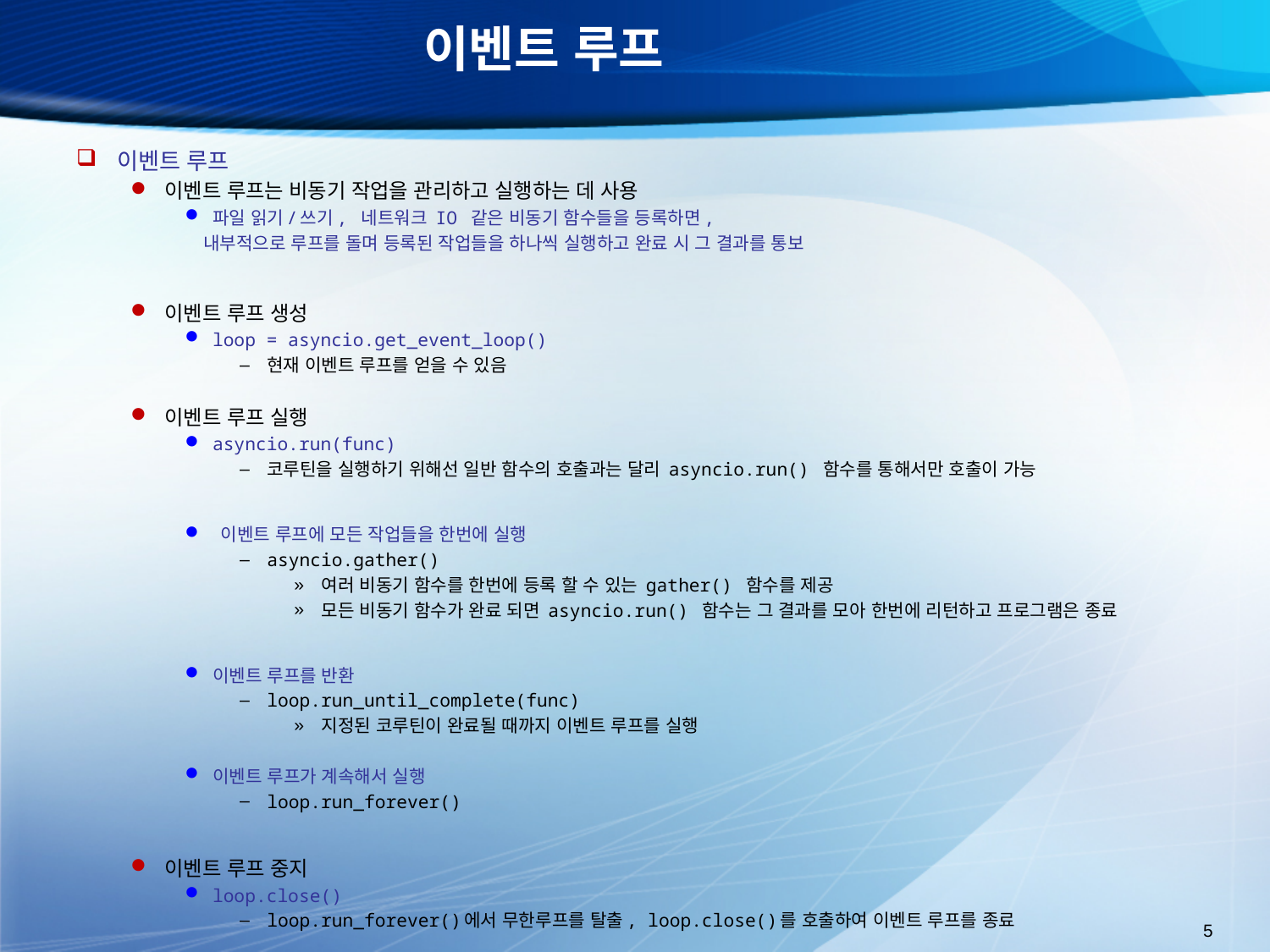

# 이벤트 루프
이벤트 루프
이벤트 루프는 비동기 작업을 관리하고 실행하는 데 사용
파일 읽기/쓰기, 네트워크 IO 같은 비동기 함수들을 등록하면,
   내부적으로 루프를 돌며 등록된 작업들을 하나씩 실행하고 완료 시 그 결과를 통보

이벤트 루프 생성
loop = asyncio.get_event_loop()
현재 이벤트 루프를 얻을 수 있음

이벤트 루프 실행
asyncio.run(func)
코루틴을 실행하기 위해선 일반 함수의 호출과는 달리 asyncio.run() 함수를 통해서만 호출이 가능

 이벤트 루프에 모든 작업들을 한번에 실행
asyncio.gather()
여러 비동기 함수를 한번에 등록 할 수 있는 gather() 함수를 제공
모든 비동기 함수가 완료 되면 asyncio.run() 함수는 그 결과를 모아 한번에 리턴하고 프로그램은 종료

이벤트 루프를 반환
loop.run_until_complete(func)
지정된 코루틴이 완료될 때까지 이벤트 루프를 실행

이벤트 루프가 계속해서 실행
loop.run_forever()

이벤트 루프 중지
loop.close()
loop.run_forever()에서 무한루프를 탈출, loop.close()를 호출하여 이벤트 루프를 종료